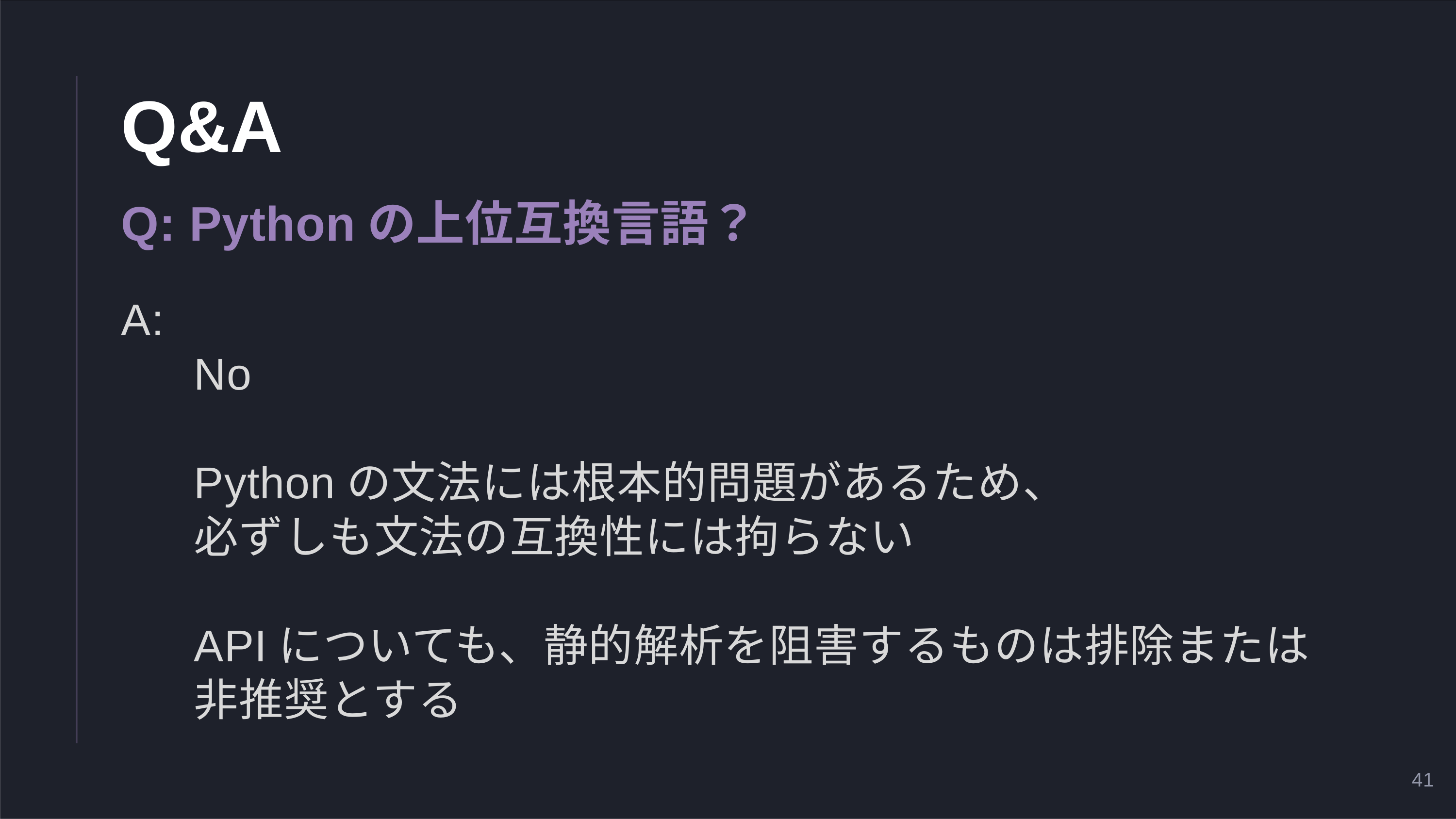

# Q&A
Q: Pythonの上位互換言語？

A:
	No

	Pythonの文法には根本的問題があるため、
	必ずしも文法の互換性には拘らない

	APIについても、静的解析を阻害するものは排除または
	非推奨とする
41